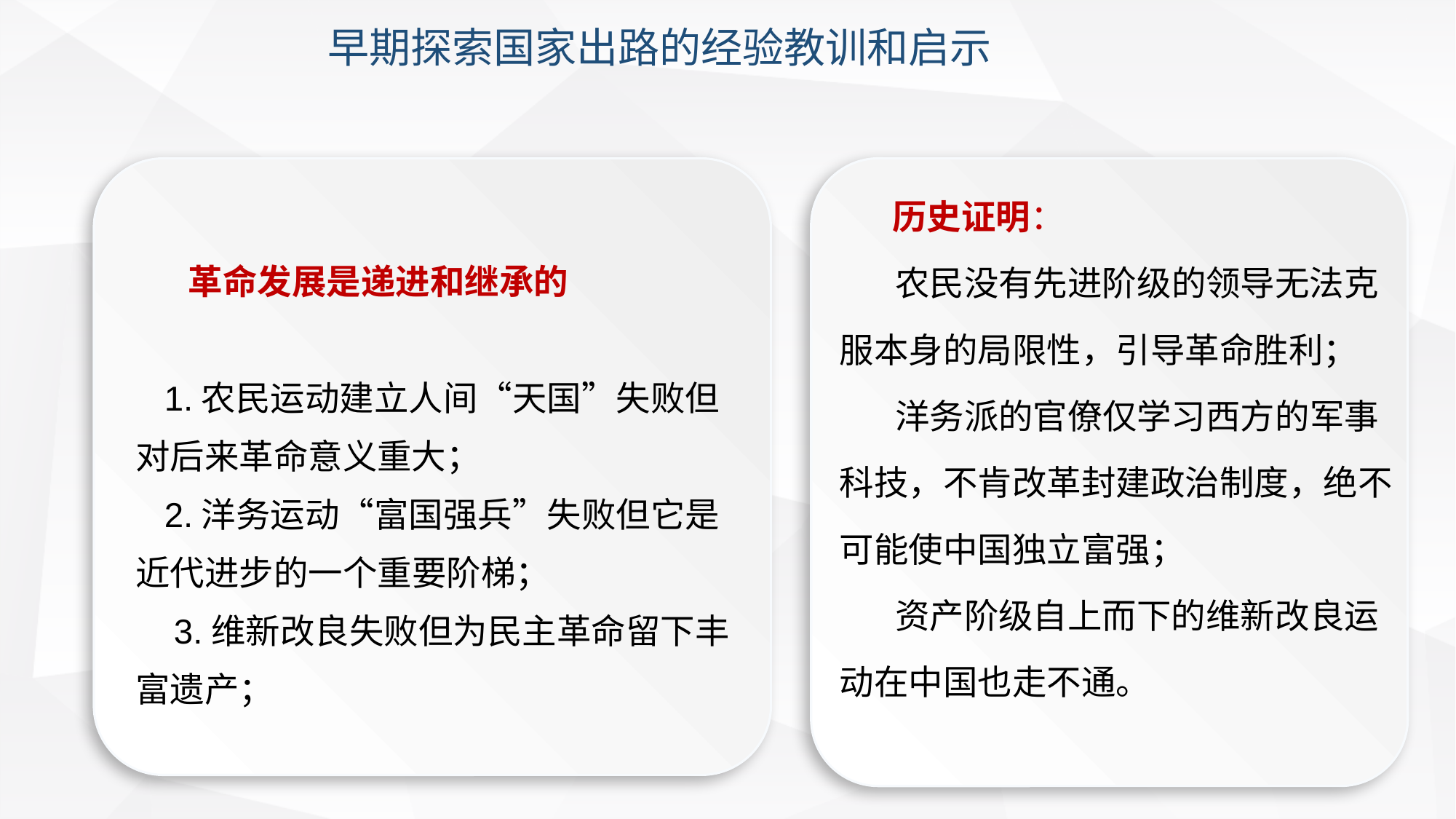

# 早期探索国家出路的经验教训和启示

       历史证明：
      农民没有先进阶级的领导无法克服本身的局限性，引导革命胜利；
      洋务派的官僚仅学习西方的军事科技，不肯改革封建政治制度，绝不可能使中国独立富强；
      资产阶级自上而下的维新改良运动在中国也走不通。
       革命发展是递进和继承的

   1.农民运动建立人间“天国”失败但对后来革命意义重大；
   2.洋务运动“富国强兵”失败但它是近代进步的一个重要阶梯；
    3.维新改良失败但为民主革命留下丰富遗产；